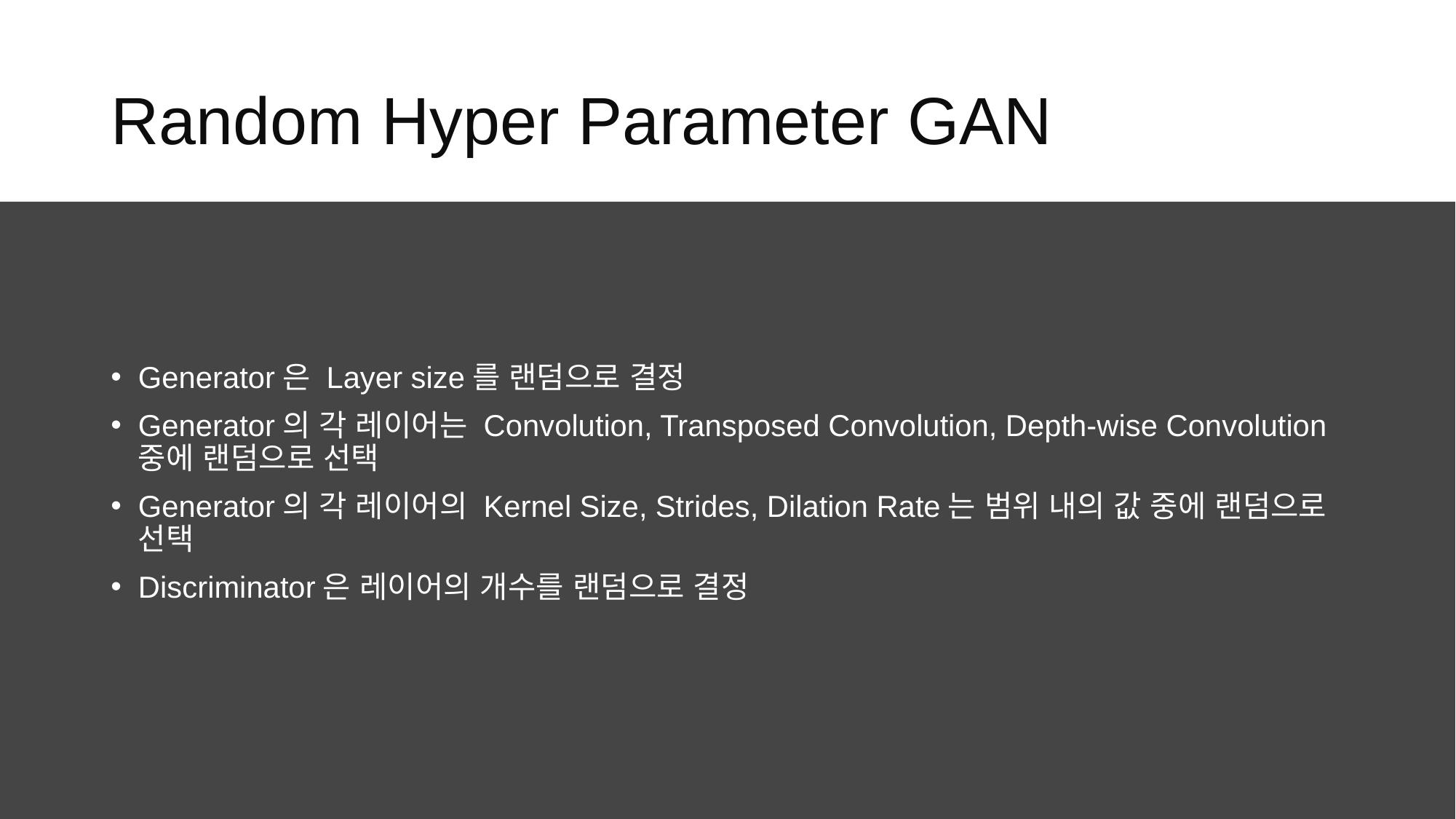

# Random Hyper Parameter GAN

Generator은 Layer size를 랜덤으로 결정
Generator의 각 레이어는 Convolution, Transposed Convolution, Depth-wise Convolution중에 랜덤으로 선택
Generator의 각 레이어의 Kernel Size, Strides, Dilation Rate는 범위 내의 값 중에 랜덤으로 선택
Discriminator은 레이어의 개수를 랜덤으로 결정